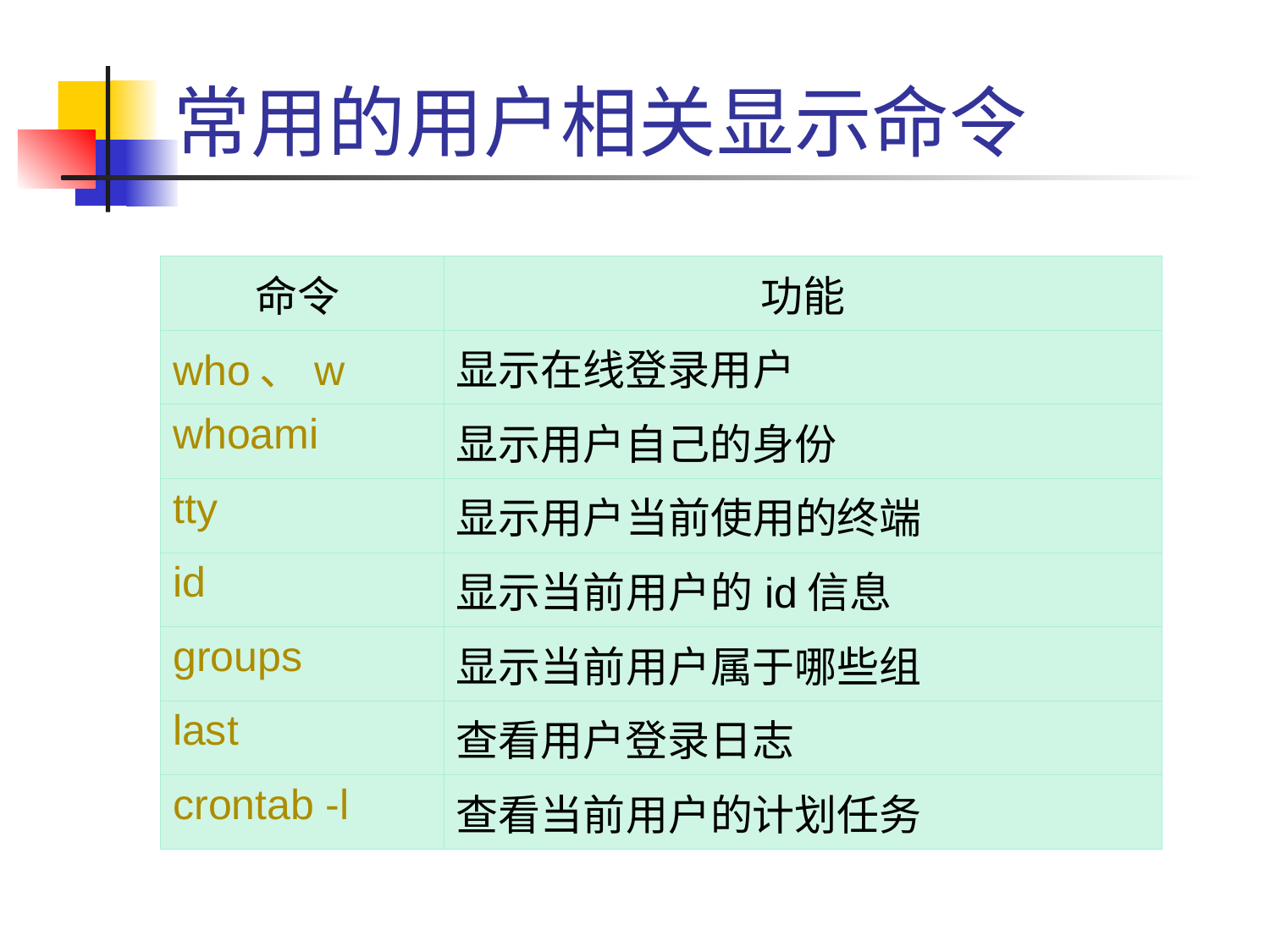

# 常用的用户相关显示命令
| 命令 | 功能 |
| --- | --- |
| who、w | 显示在线登录用户 |
| whoami | 显示用户自己的身份 |
| tty | 显示用户当前使用的终端 |
| id | 显示当前用户的id信息 |
| groups | 显示当前用户属于哪些组 |
| last | 查看用户登录日志 |
| crontab -l | 查看当前用户的计划任务 |